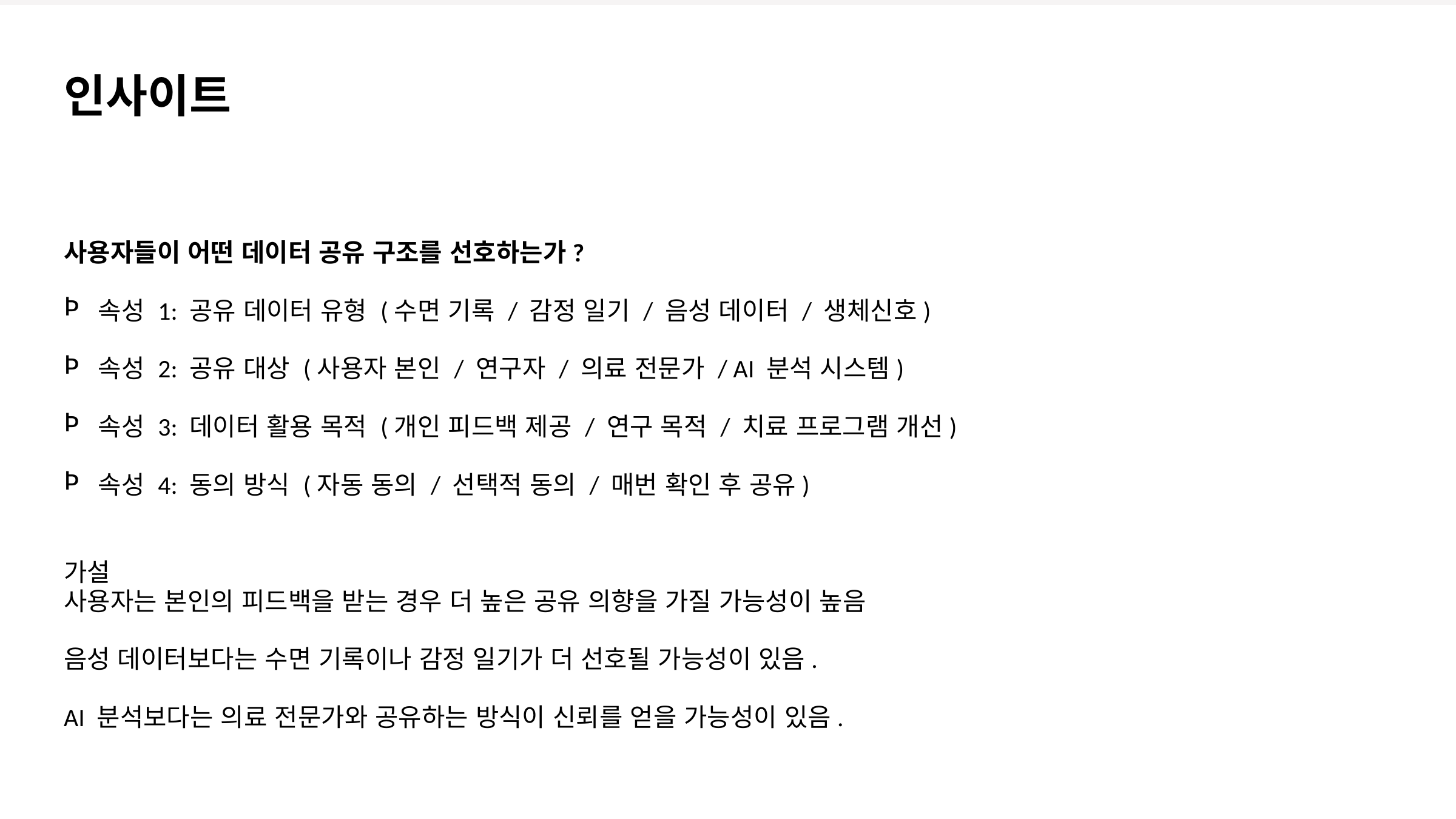

인사이트

사용자들이 어떤 데이터 공유 구조를 선호하는가?

속성 1: 공유 데이터 유형 (수면 기록 / 감정 일기 / 음성 데이터 / 생체신호)

속성 2: 공유 대상 (사용자 본인 / 연구자 / 의료 전문가 / AI 분석 시스템)

속성 3: 데이터 활용 목적 (개인 피드백 제공 / 연구 목적 / 치료 프로그램 개선)

속성 4: 동의 방식 (자동 동의 / 선택적 동의 / 매번 확인 후 공유)

가설
사용자는 본인의 피드백을 받는 경우 더 높은 공유 의향을 가질 가능성이 높음

음성 데이터보다는 수면 기록이나 감정 일기가 더 선호될 가능성이 있음.

AI 분석보다는 의료 전문가와 공유하는 방식이 신뢰를 얻을 가능성이 있음.